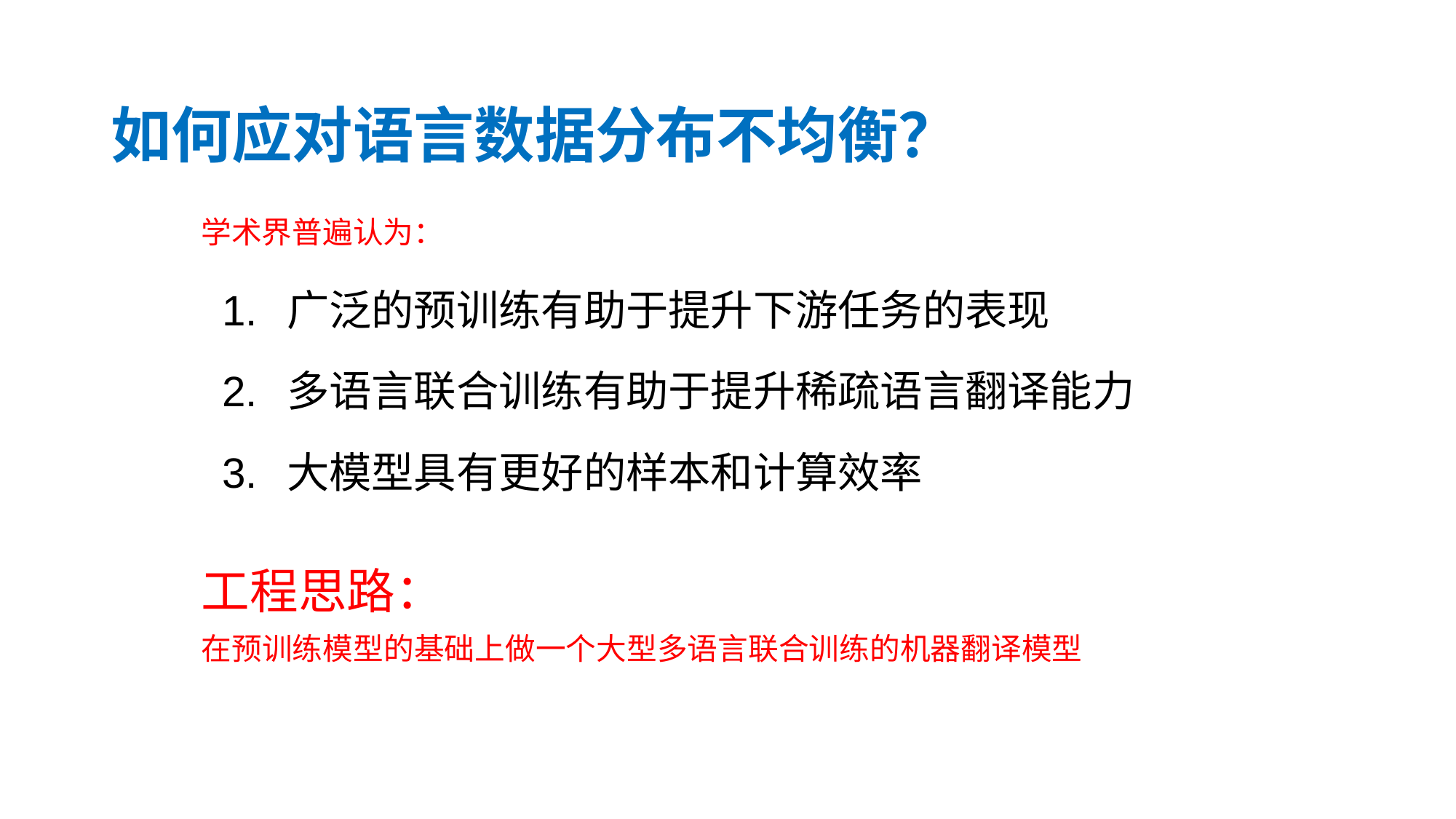

# 如何应对语言数据分布不均衡？
学术界普遍认为：
广泛的预训练有助于提升下游任务的表现
多语言联合训练有助于提升稀疏语言翻译能力
大模型具有更好的样本和计算效率
工程思路：
在预训练模型的基础上做一个大型多语言联合训练的机器翻译模型